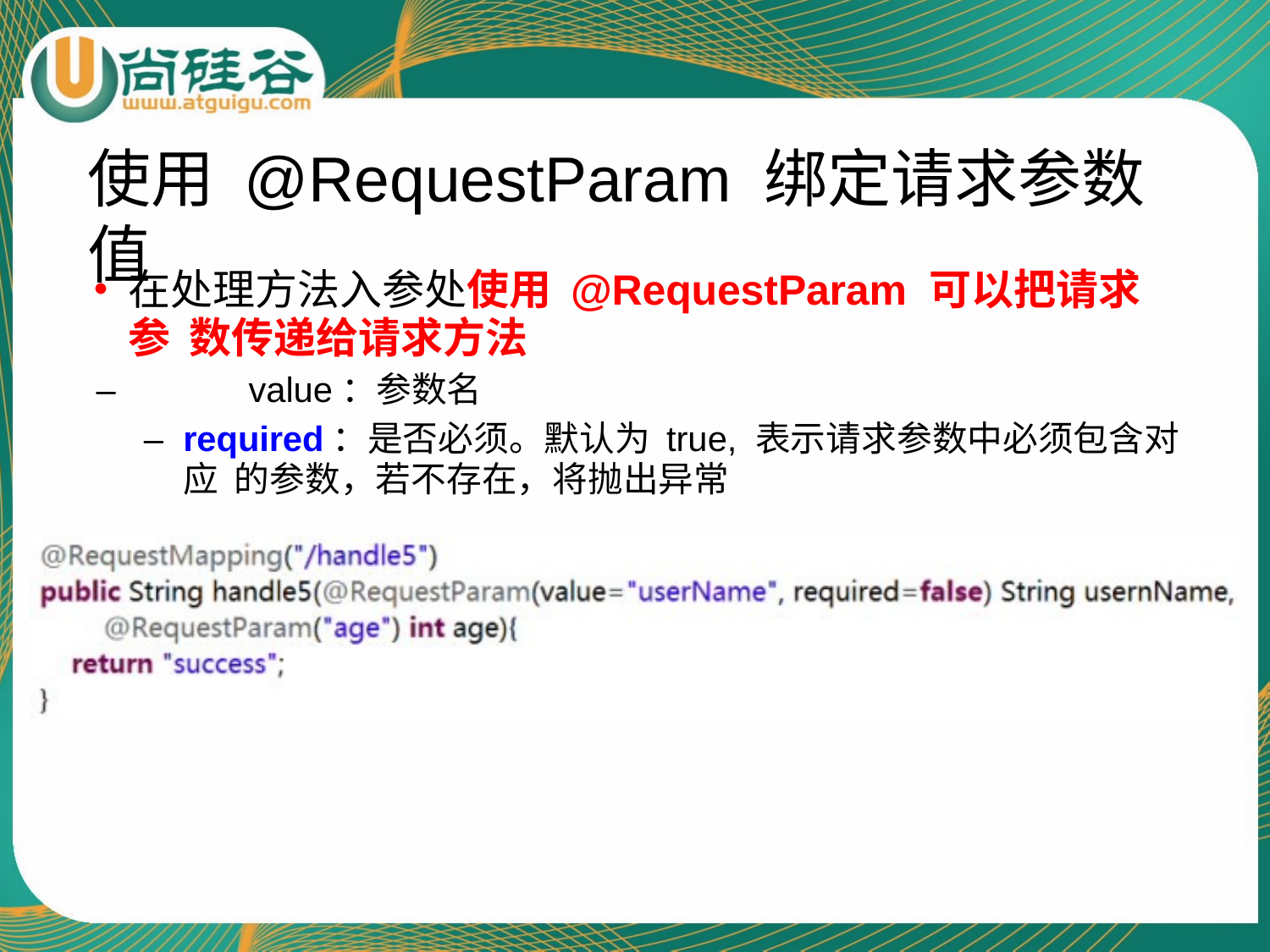

# 使用 @RequestParam 绑定请求参数值
•	在处理方法入参处使用 @RequestParam 可以把请求参  数传递给请求方法
–	value：参数名
–	required：是否必须。默认为 true, 表示请求参数中必须包含对应  的参数，若不存在，将抛出异常